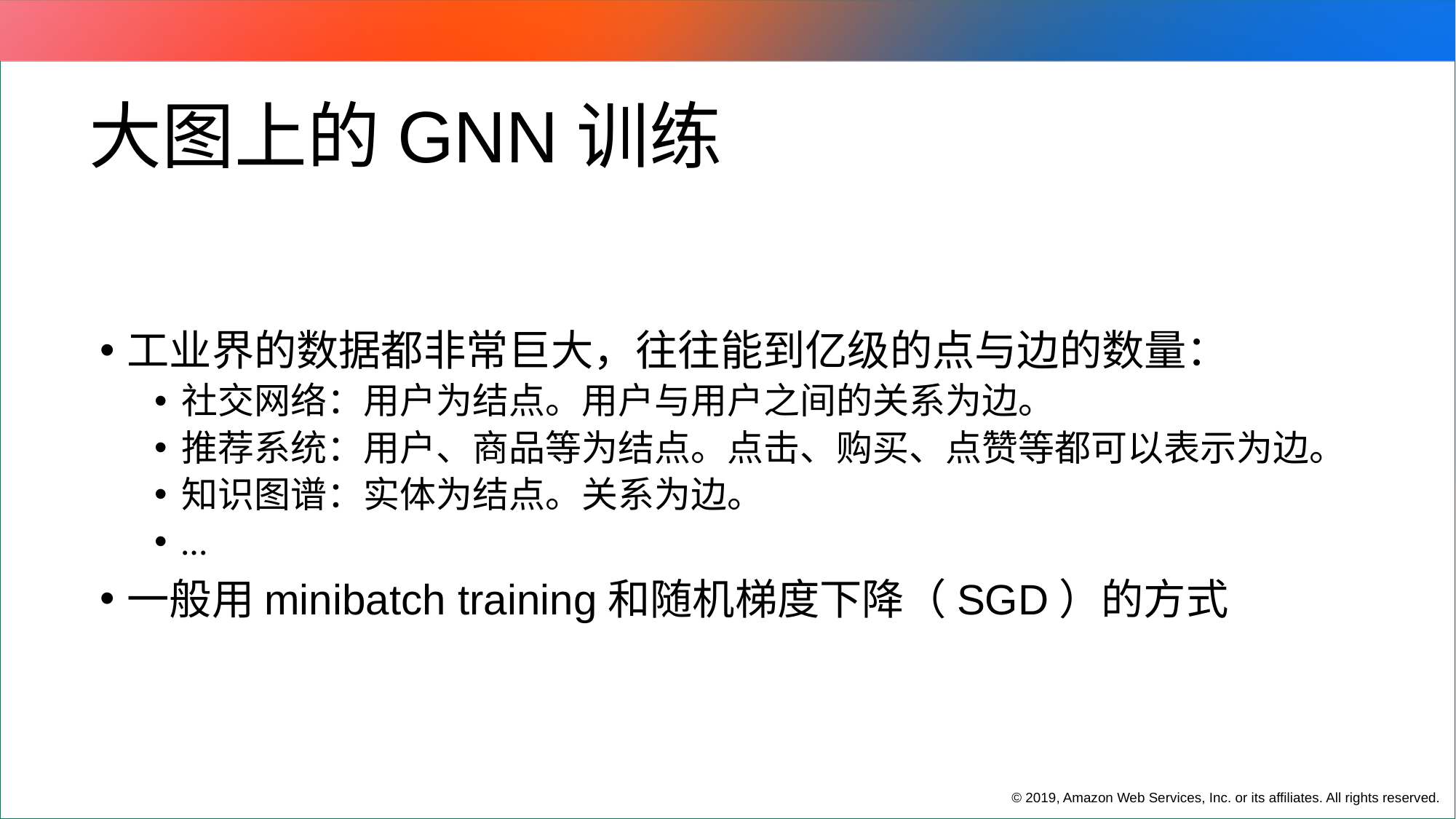

大图上的GNN训练
工业界的数据都非常巨大，往往能到亿级的点与边的数量：
社交网络：用户为结点。用户与用户之间的关系为边。
推荐系统：用户、商品等为结点。点击、购买、点赞等都可以表示为边。
知识图谱：实体为结点。关系为边。
…
一般用minibatch training和随机梯度下降（SGD）的方式